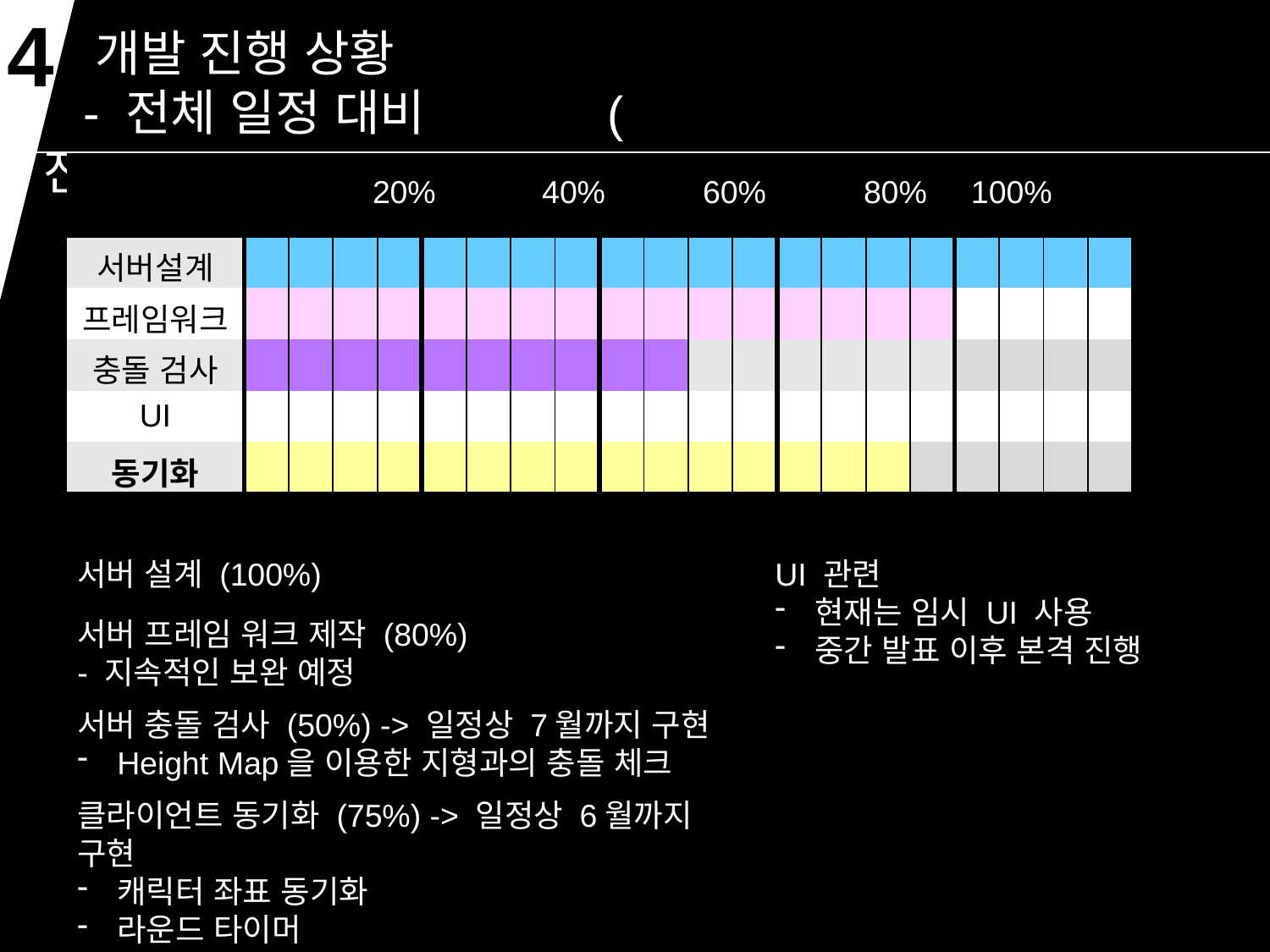

4
   개발 진행 상황
   - 전체 일정 대비 진척도
(서버)

|  | 20% 40% 60% 80% 100% |  |  |  |  |  |  |  |  |  |  |  |  |  |  |  |  |  |  |  |
| --- | --- | --- | --- | --- | --- | --- | --- | --- | --- | --- | --- | --- | --- | --- | --- | --- | --- | --- | --- | --- |
| 서버설계 |  |  |  |  |  |  |  |  |  |  |  |  |  |  |  |  |  |  |  |  |
| 프레임워크 |  |  |  |  |  |  |  |  |  |  |  |  |  |  |  |  |  |  |  |  |
| 충돌 검사 |  |  |  |  |  |  |  |  |  |  |  |  |  |  |  |  |  |  |  |  |
| UI |  |  |  |  |  |  |  |  |  |  |  |  |  |  |  |  |  |  |  |  |
| 동기화 |  |  |  |  |  |  |  |  |  |  |  |  |  |  |  |  |  |  |  |  |
서버 설계 (100%)
UI 관련
현재는 임시 UI 사용
중간 발표 이후 본격 진행
서버 프레임 워크 제작 (80%)
- 지속적인 보완 예정
서버 충돌 검사 (50%) -> 일정상 7월까지 구현
Height Map을 이용한 지형과의 충돌 체크
클라이언트 동기화 (75%) -> 일정상 6월까지 구현
캐릭터 좌표 동기화
라운드 타이머
게임 시스템 동기화(승리 판단 등)